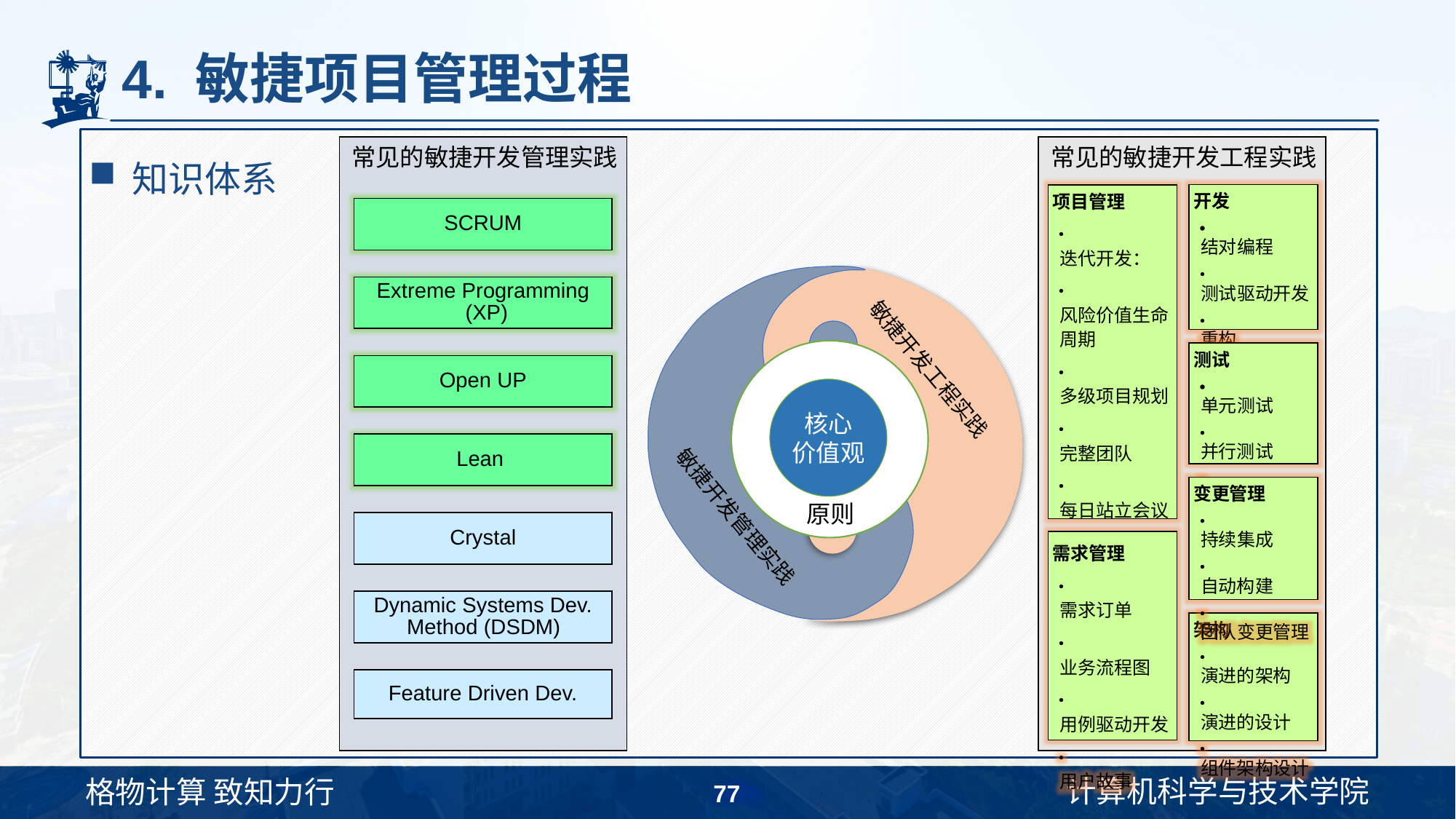

# 4. 敏捷项目管理过程
知识体系

常见的敏捷开发管理实践

常见的敏捷开发工程实践
开发
•	结对编程
•	测试驱动开发
•	重构
•	代码规范
项目管理
•	迭代开发：
•	风险价值生命周期
•	多级项目规划
•	完整团队
•	每日站立会议
•	任务板
•	燃尽图
SCRUM

敏捷开发工程实践
核心
价值观
原则
敏捷开发管理实践
Extreme Programming (XP)
测试
•	单元测试
•	并行测试
•	测试管理
Open UP
Lean
变更管理
•	持续集成
•	自动构建
•	团队变更管理
Crystal
需求管理
•	需求订单
•	业务流程图
•	用例驱动开发
•	用户故事
Dynamic Systems Dev. Method (DSDM)
架构
•	演进的架构
•	演进的设计
•	组件架构设计
Feature Driven Dev.
77